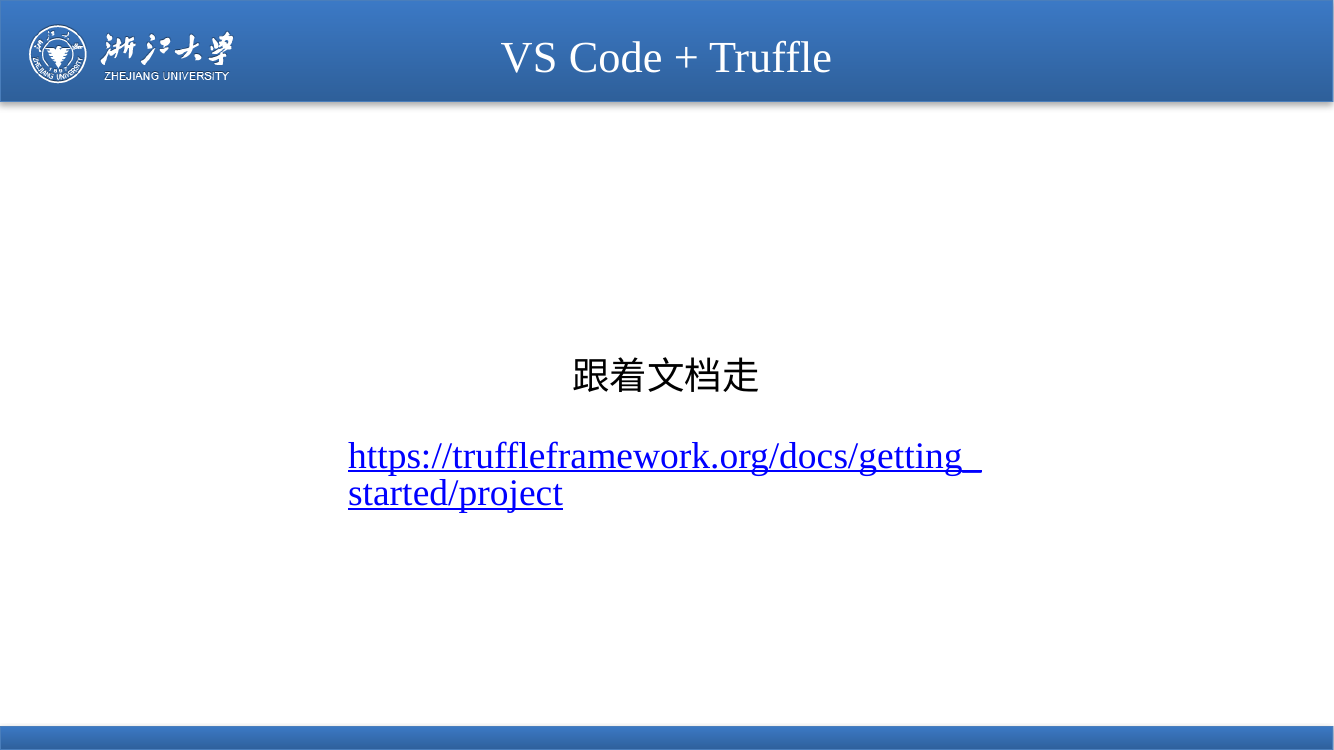

# VS Code + Truffle
跟着文档走
https://truffleframework.org/docs/getting_started/project